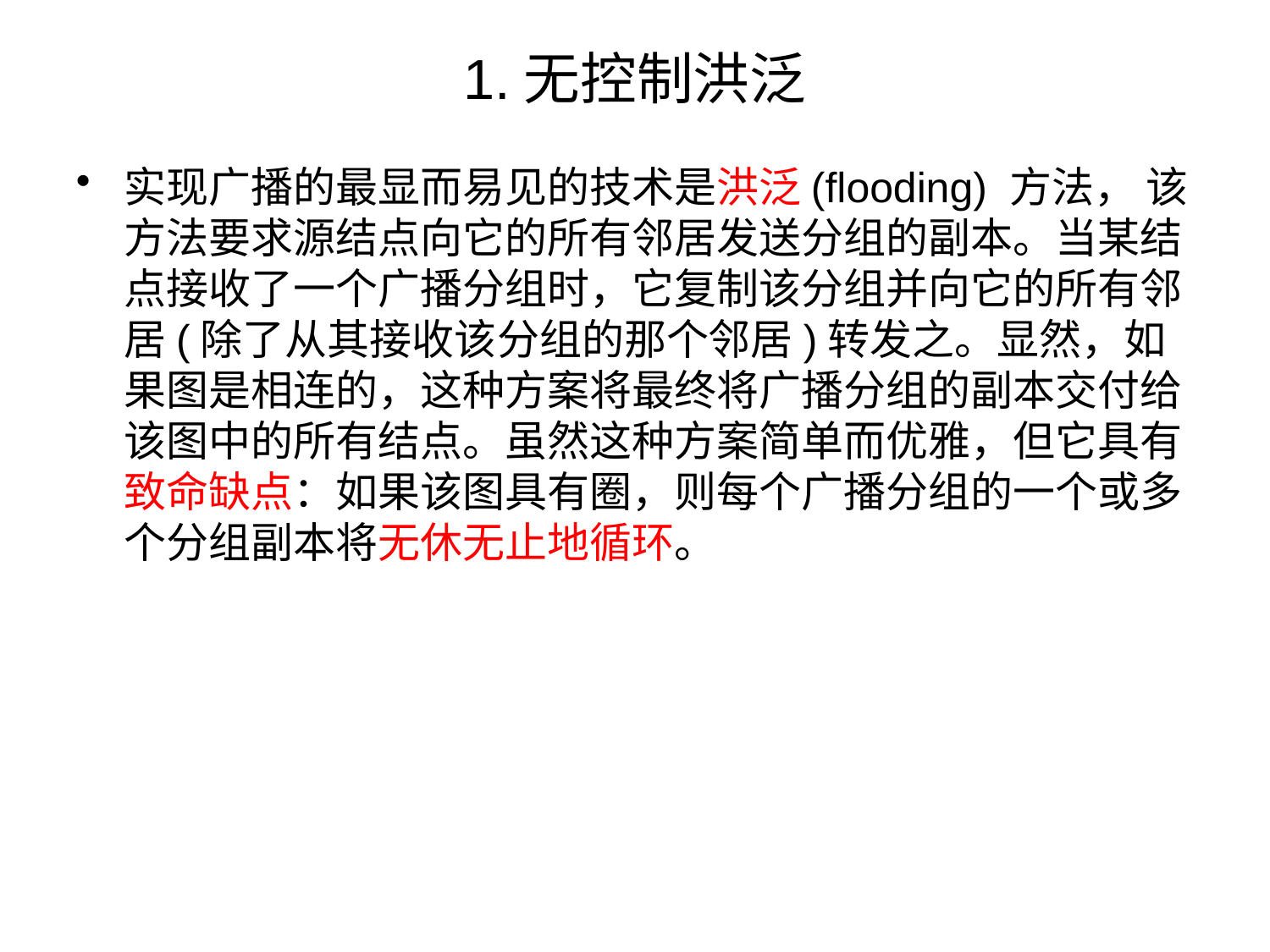

# 1.无控制洪泛
实现广播的最显而易见的技术是洪泛(flooding) 方法， 该方法要求源结点向它的所有邻居发送分组的副本。当某结点接收了一个广播分组时，它复制该分组并向它的所有邻居(除了从其接收该分组的那个邻居)转发之。显然，如果图是相连的，这种方案将最终将广播分组的副本交付给该图中的所有结点。虽然这种方案简单而优雅，但它具有致命缺点：如果该图具有圈，则每个广播分组的一个或多个分组副本将无休无止地循环。